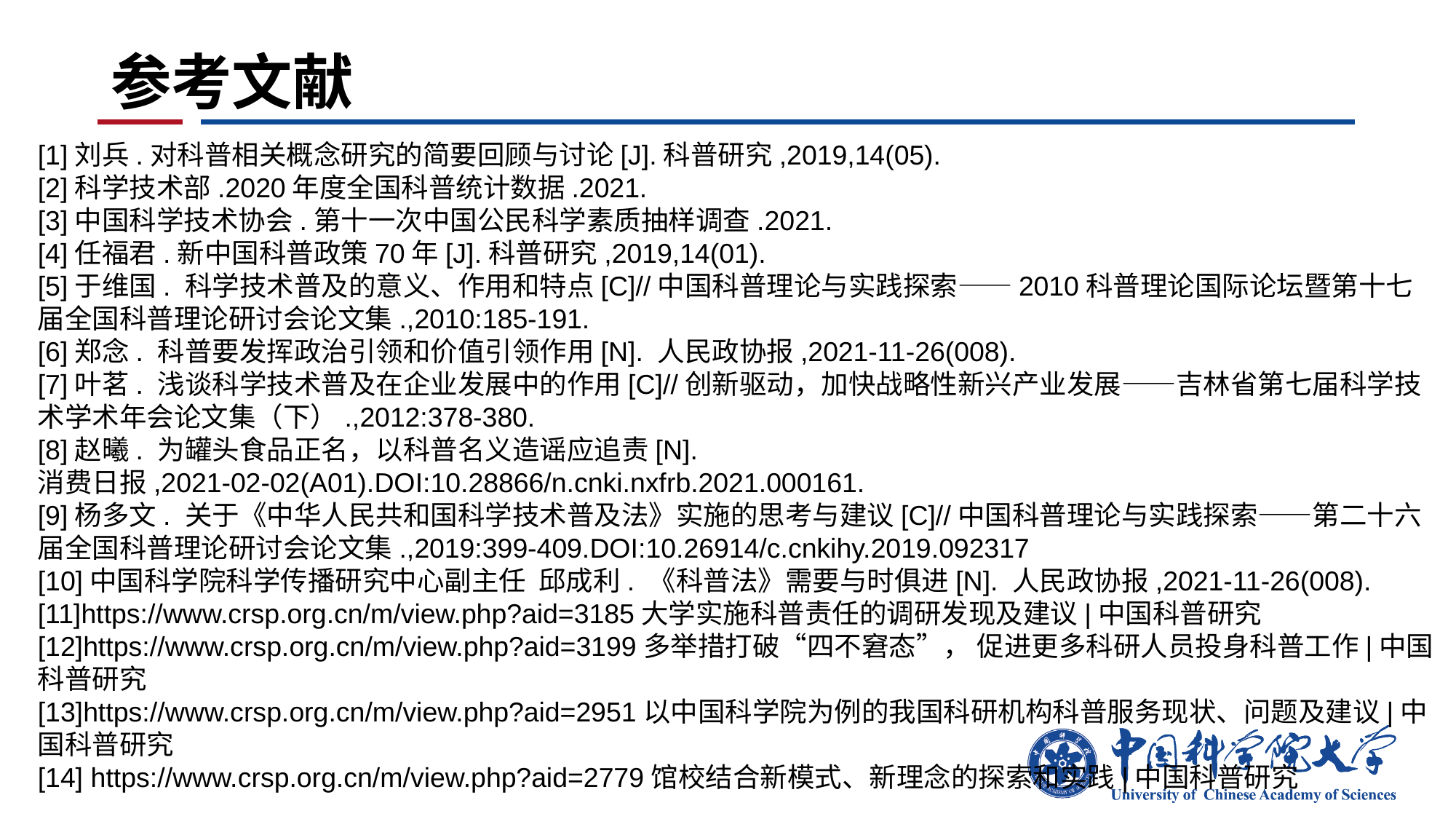

# 参考文献
[1]刘兵.对科普相关概念研究的简要回顾与讨论[J].科普研究,2019,14(05).
[2]科学技术部.2020年度全国科普统计数据.2021.
[3]中国科学技术协会.第十一次中国公民科学素质抽样调查.2021.
[4]任福君.新中国科普政策70年[J].科普研究,2019,14(01).
[5]于维国. 科学技术普及的意义、作用和特点[C]//中国科普理论与实践探索——2010科普理论国际论坛暨第十七届全国科普理论研讨会论文集.,2010:185-191.
[6]郑念. 科普要发挥政治引领和价值引领作用[N]. 人民政协报,2021-11-26(008).
[7]叶茗. 浅谈科学技术普及在企业发展中的作用[C]//创新驱动，加快战略性新兴产业发展——吉林省第七届科学技术学术年会论文集（下）.,2012:378-380.
[8]赵曦. 为罐头食品正名，以科普名义造谣应追责[N]. 消费日报,2021-02-02(A01).DOI:10.28866/n.cnki.nxfrb.2021.000161.
[9]杨多文. 关于《中华人民共和国科学技术普及法》实施的思考与建议[C]//中国科普理论与实践探索——第二十六届全国科普理论研讨会论文集.,2019:399-409.DOI:10.26914/c.cnkihy.2019.092317
[10]中国科学院科学传播研究中心副主任  邱成利. 《科普法》需要与时俱进[N]. 人民政协报,2021-11-26(008).
[11]https://www.crsp.org.cn/m/view.php?aid=3185大学实施科普责任的调研发现及建议|中国科普研究
[12]https://www.crsp.org.cn/m/view.php?aid=3199多举措打破“四不窘态”， 促进更多科研人员投身科普工作|中国科普研究
[13]https://www.crsp.org.cn/m/view.php?aid=2951以中国科学院为例的我国科研机构科普服务现状、问题及建议|中国科普研究
[14] https://www.crsp.org.cn/m/view.php?aid=2779馆校结合新模式、新理念的探索和实践|中国科普研究